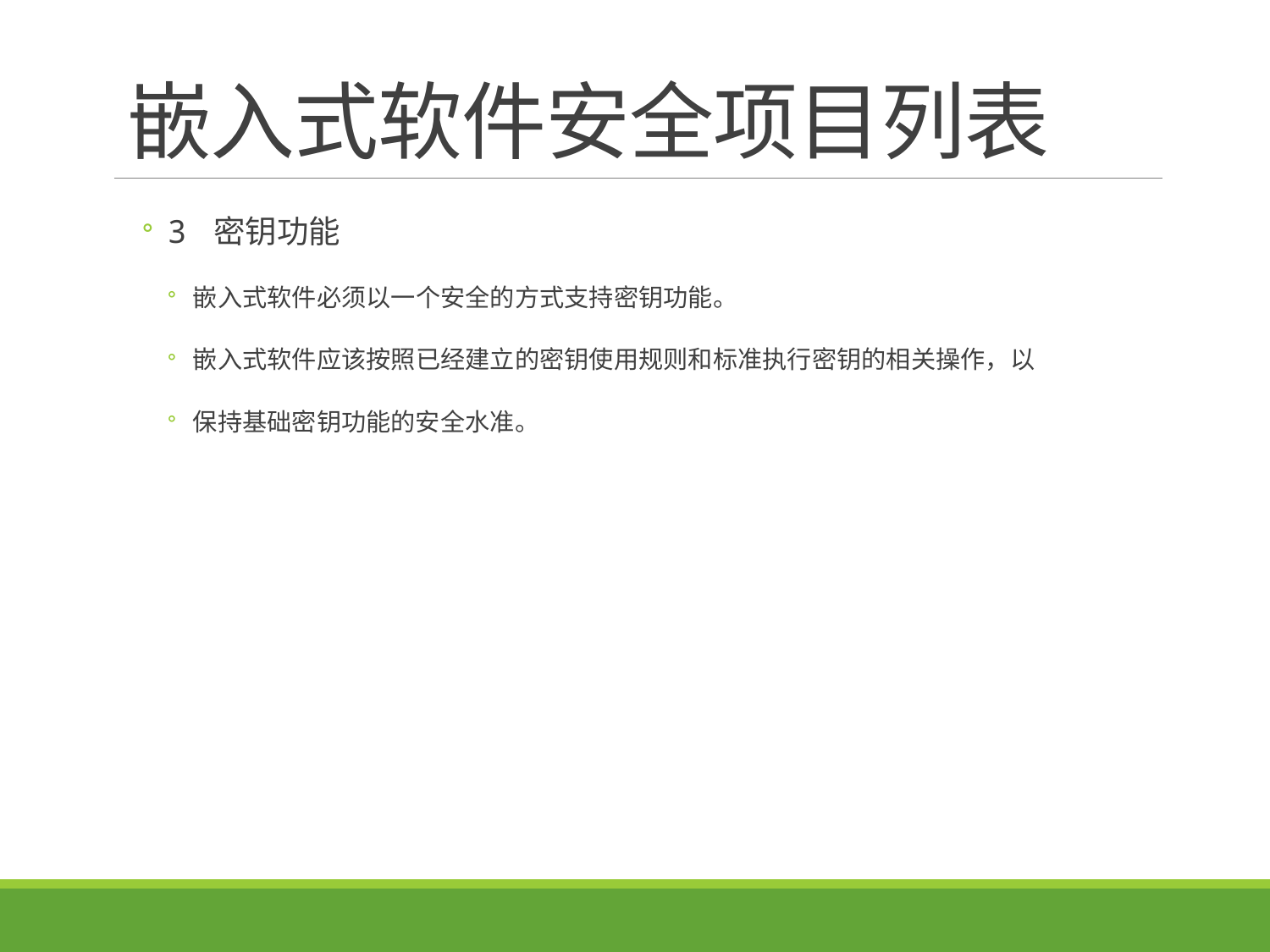

# 嵌入式软件安全项目列表
3 密钥功能
嵌入式软件必须以一个安全的方式支持密钥功能。
嵌入式软件应该按照已经建立的密钥使用规则和标准执行密钥的相关操作，以
保持基础密钥功能的安全水准。